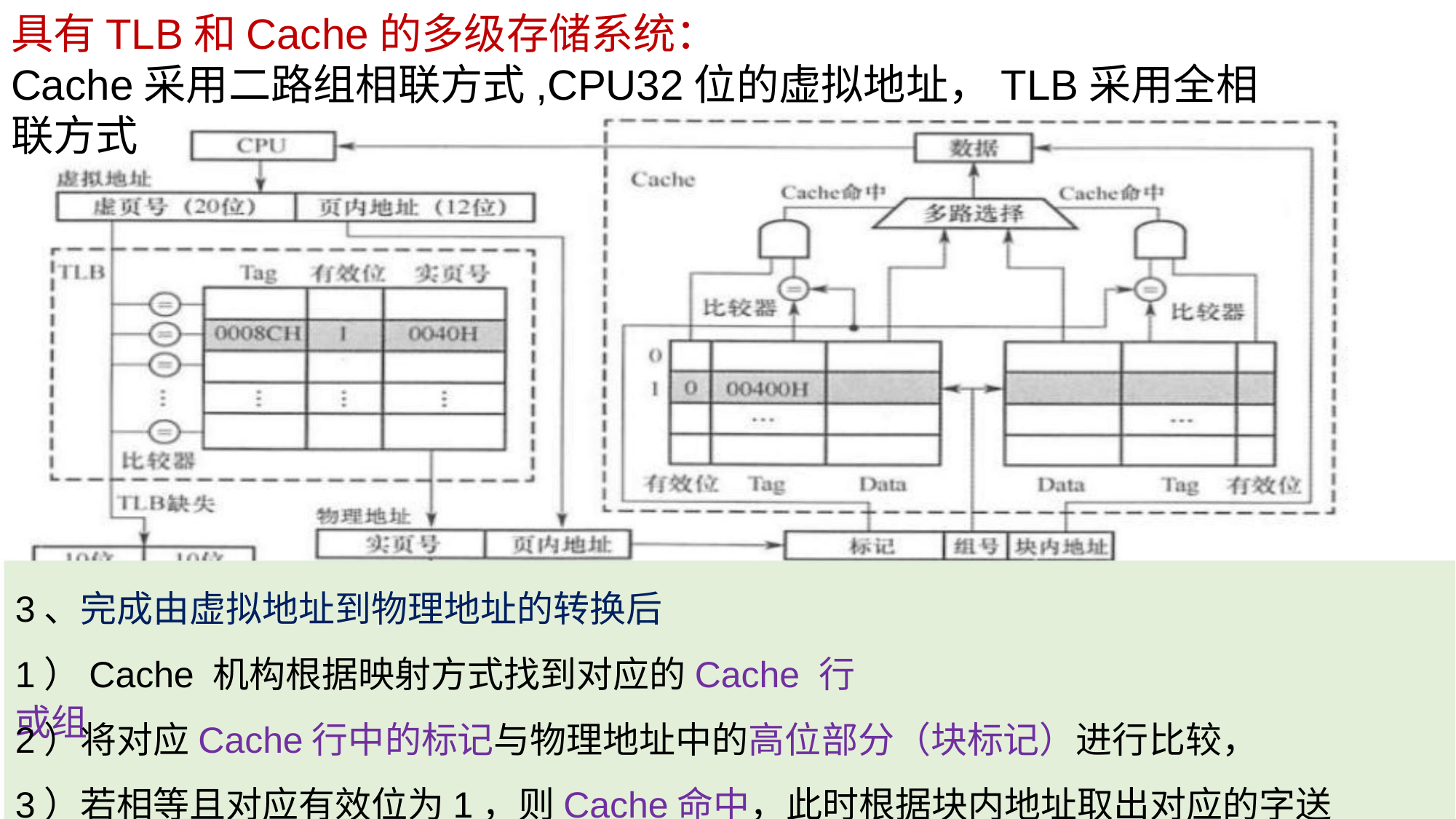

具有TLB和Cache的多级存储系统：
Cache采用二路组相联方式,CPU32位的虚拟地址，TLB采用全相联方式
3、完成由虚拟地址到物理地址的转换后
1）Cache 机构根据映射方式找到对应的Cache 行或组
2）将对应Cache行中的标记与物理地址中的高位部分（块标记）进行比较，
3）若相等且对应有效位为1，则Cache命中，此时根据块内地址取出对应的字送CPU。